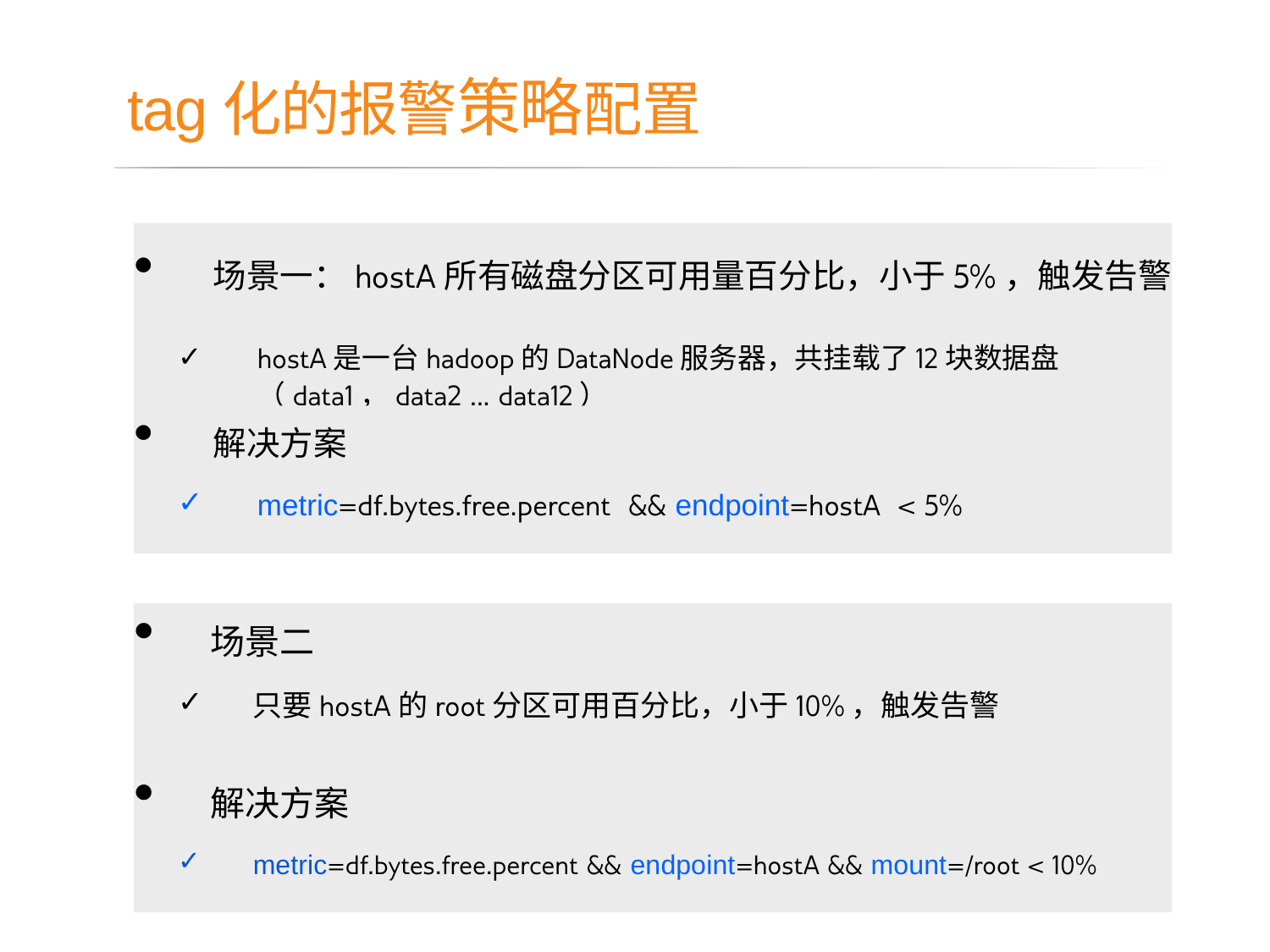

# tag化的报警策略配置
场景一：hostA所有磁盘分区可用量百分比，小于5%，触发告警
hostA是一台hadoop的DataNode服务器，共挂载了12块数据盘（data1，data2 ... data12）
解决方案
metric=df.bytes.free.percent  && endpoint=hostA  < 5%
场景二
只要hostA的root分区可用百分比，小于10%，触发告警

解决方案
metric=df.bytes.free.percent && endpoint=hostA && mount=/root < 10%